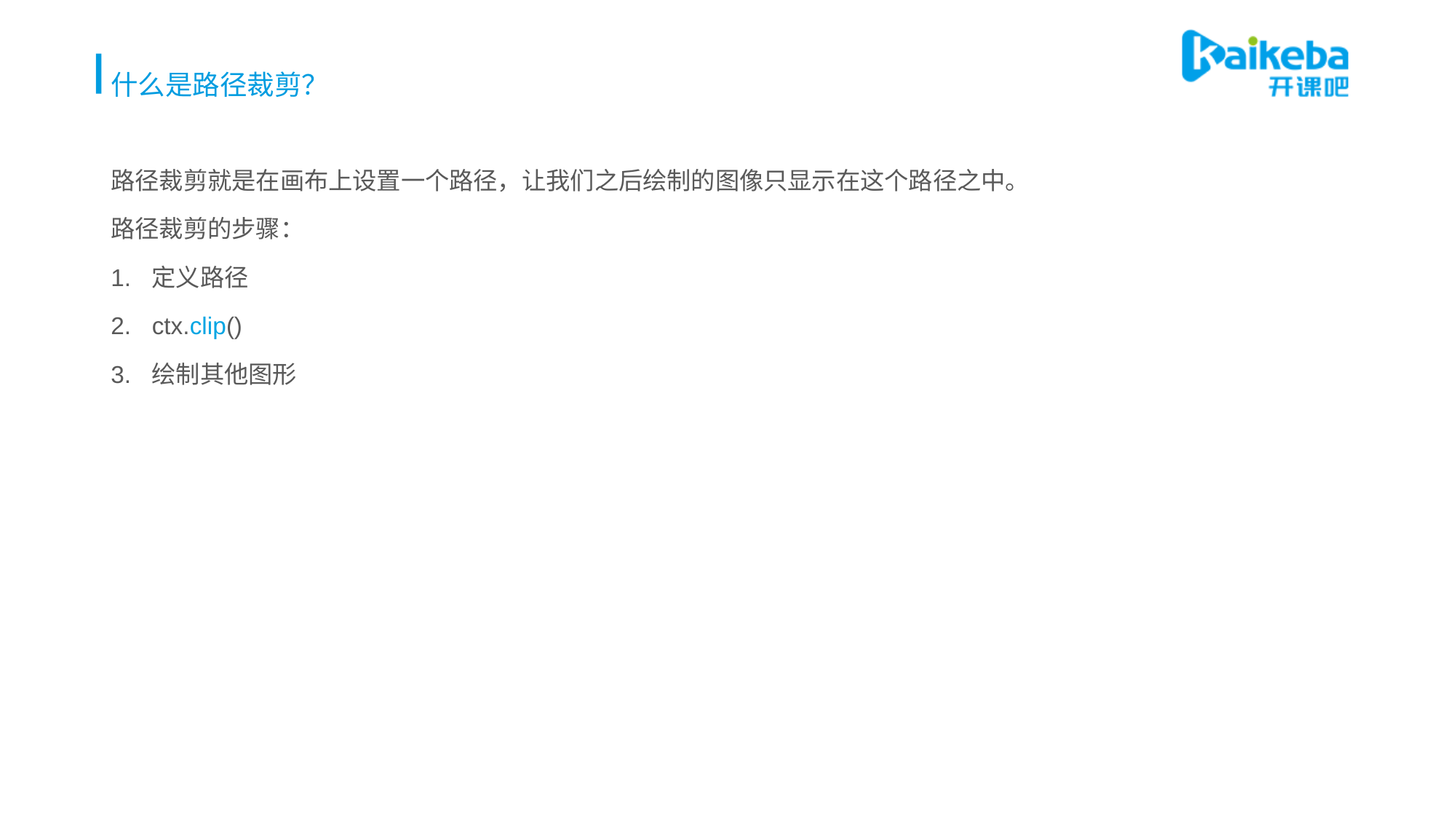

# 什么是路径裁剪？
路径裁剪就是在画布上设置一个路径，让我们之后绘制的图像只显示在这个路径之中。
路径裁剪的步骤：
定义路径
ctx.clip()
绘制其他图形